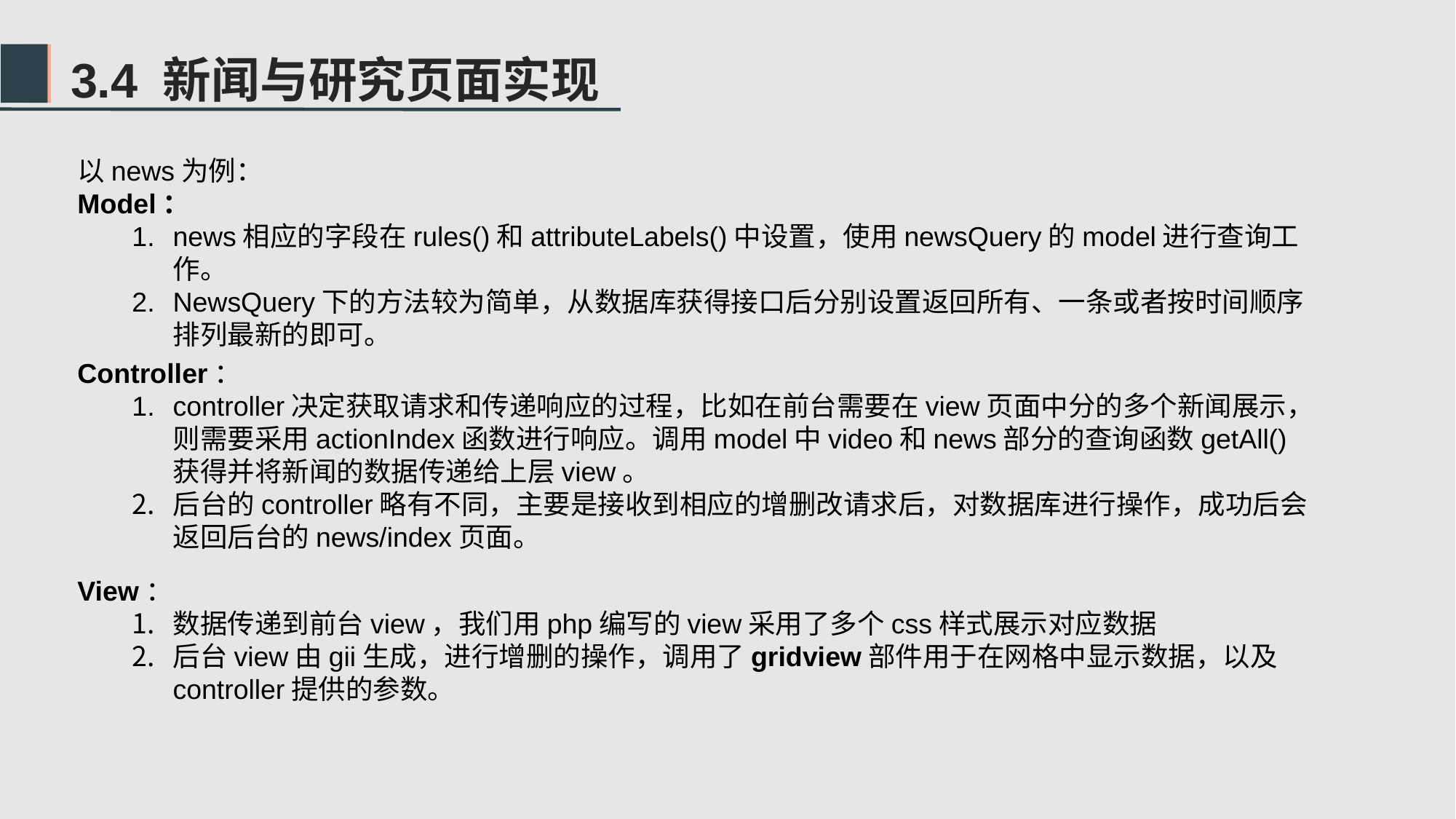

3.4 新闻与研究页面实现

以news为例：
Model：
news相应的字段在rules()和attributeLabels()中设置，使用newsQuery的model进行查询工作。
NewsQuery下的方法较为简单，从数据库获得接口后分别设置返回所有、一条或者按时间顺序排列最新的即可。
Controller：
controller决定获取请求和传递响应的过程，比如在前台需要在view页面中分的多个新闻展示，则需要采用actionIndex函数进行响应。调用model中video和news部分的查询函数getAll()获得并将新闻的数据传递给上层view。
后台的controller略有不同，主要是接收到相应的增删改请求后，对数据库进行操作，成功后会返回后台的news/index页面。
View：
数据传递到前台view，我们用php编写的view采用了多个css样式展示对应数据
后台view由gii生成，进行增删的操作，调用了gridview部件用于在网格中显示数据，以及controller提供的参数。